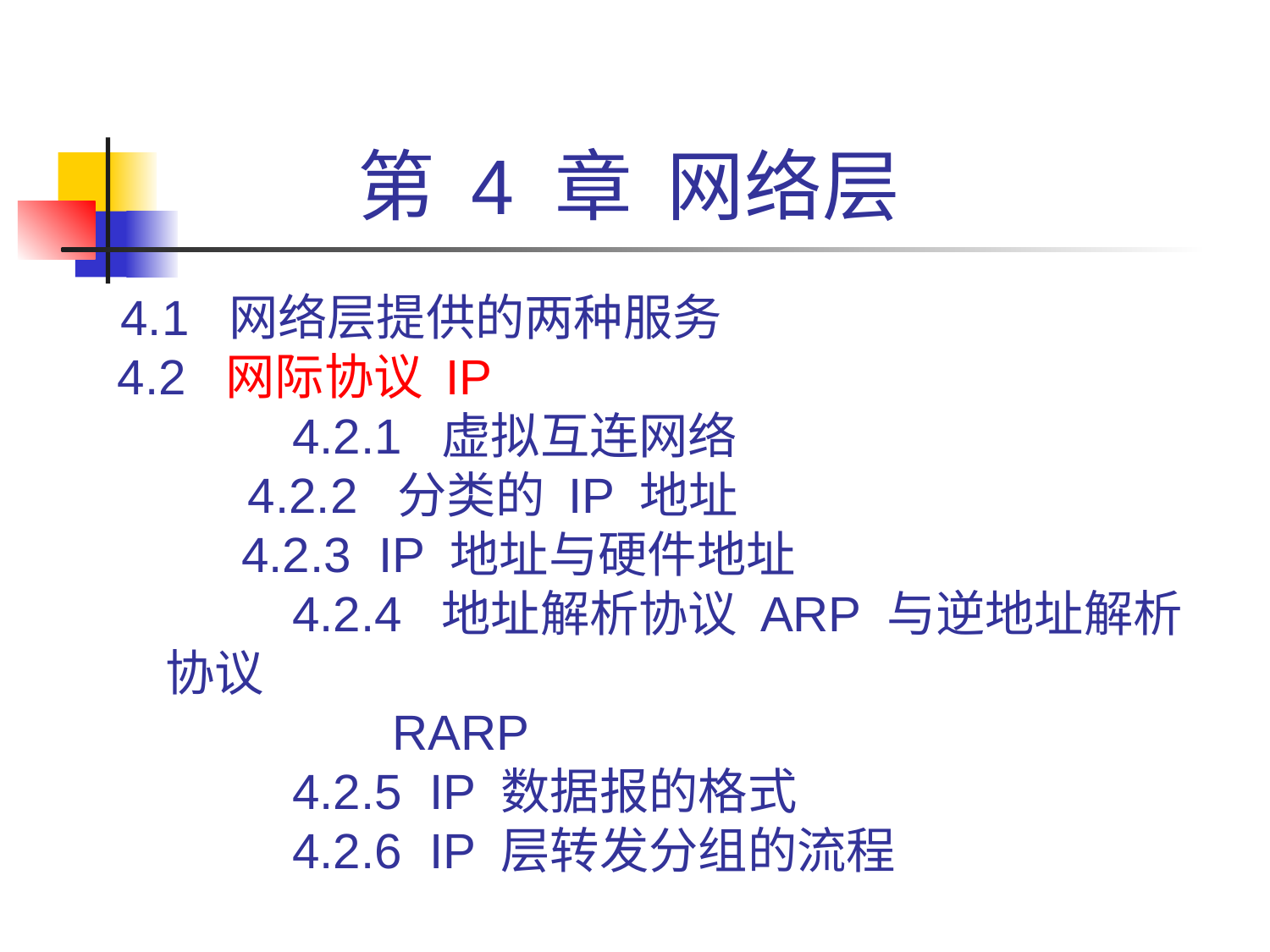

# 第 4 章  网络层
 4.1  网络层提供的两种服务
4.2  网际协议 IP
  		4.2.1  虚拟互连网络
  	      4.2.2  分类的 IP 地址
         4.2.3  IP 地址与硬件地址
  		4.2.4  地址解析协议 ARP 与逆地址解析协议
                    RARP
		4.2.5  IP 数据报的格式
  		4.2.6  IP 层转发分组的流程